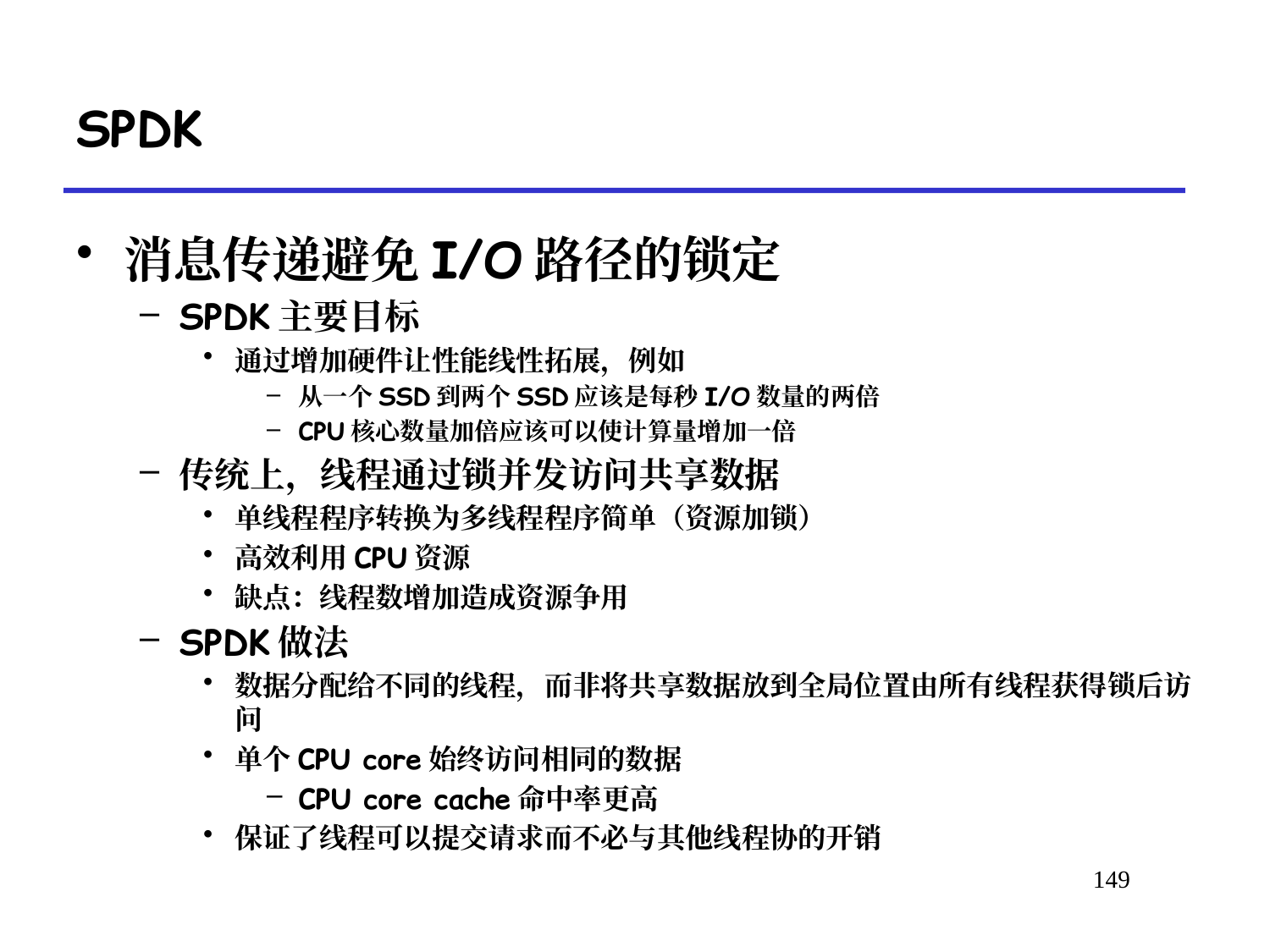

# SPDK
消息传递避免I/O路径的锁定
SPDK主要目标
通过增加硬件让性能线性拓展，例如
从一个SSD到两个SSD应该是每秒I/O数量的两倍
CPU核心数量加倍应该可以使计算量增加一倍
传统上，线程通过锁并发访问共享数据
单线程程序转换为多线程程序简单（资源加锁）
高效利用CPU资源
缺点：线程数增加造成资源争用
SPDK做法
数据分配给不同的线程，而非将共享数据放到全局位置由所有线程获得锁后访问
单个CPU core始终访问相同的数据
CPU core cache命中率更高
保证了线程可以提交请求而不必与其他线程协的开销

149